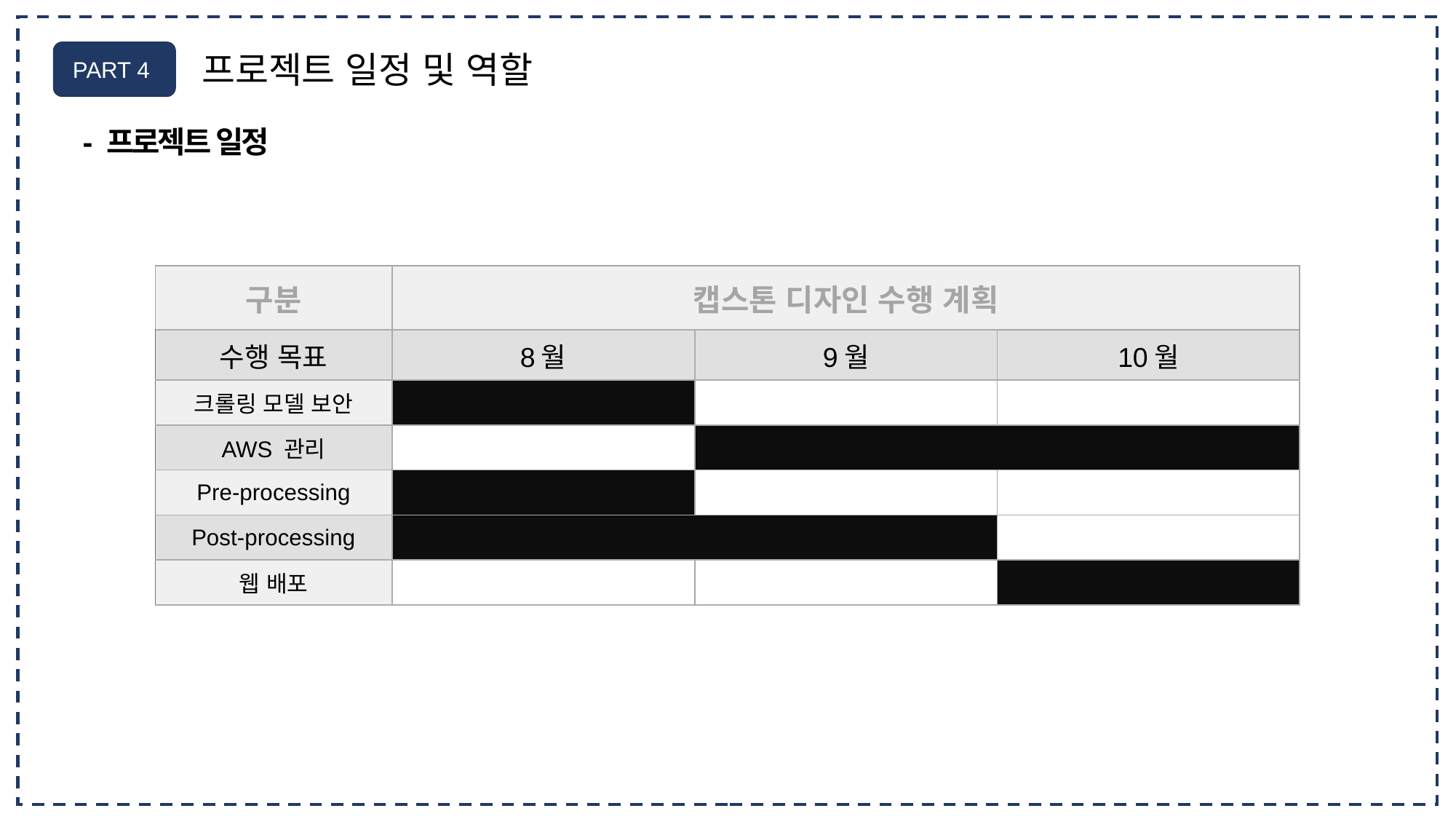

PART 4
프로젝트 일정 및 역할
- 프로젝트 일정
| 구분 | 캡스톤 디자인 수행 계획 |  |  |
| --- | --- | --- | --- |
| 수행 목표 | 8월 | 9월 | 10월 |
| 크롤링 모델 보안 |  |  |  |
| AWS 관리 |  |  |  |
| Pre-processing |  |  |  |
| Post-processing |  |  |  |
| 웹 배포 |  |  |  |